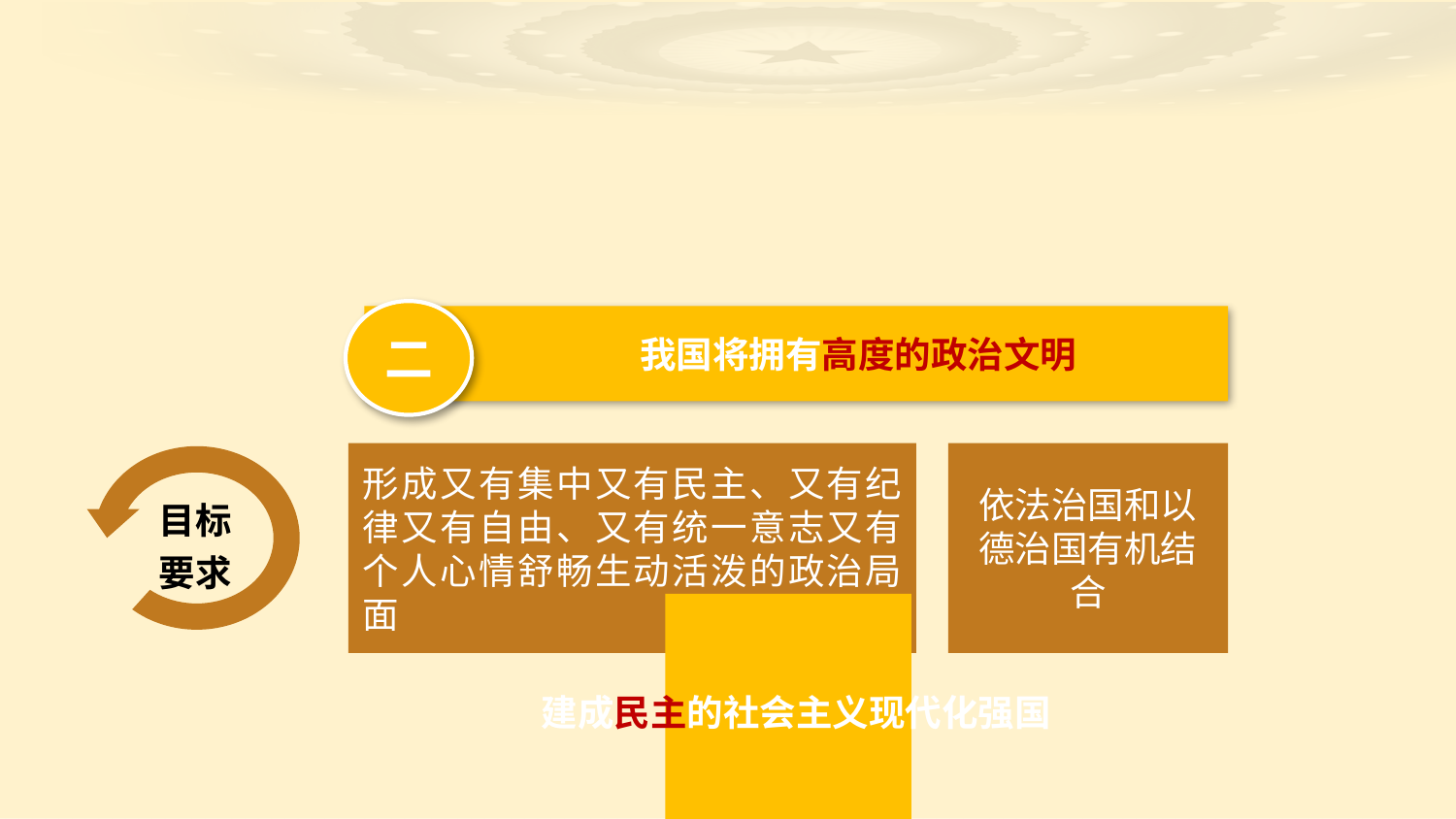

二
我国将拥有高度的政治文明
形成又有集中又有民主、又有纪律又有自由、又有统一意志又有个人心情舒畅生动活泼的政治局面
依法治国和以德治国有机结合

建成民主的社会主义现代化强国

目标
要求